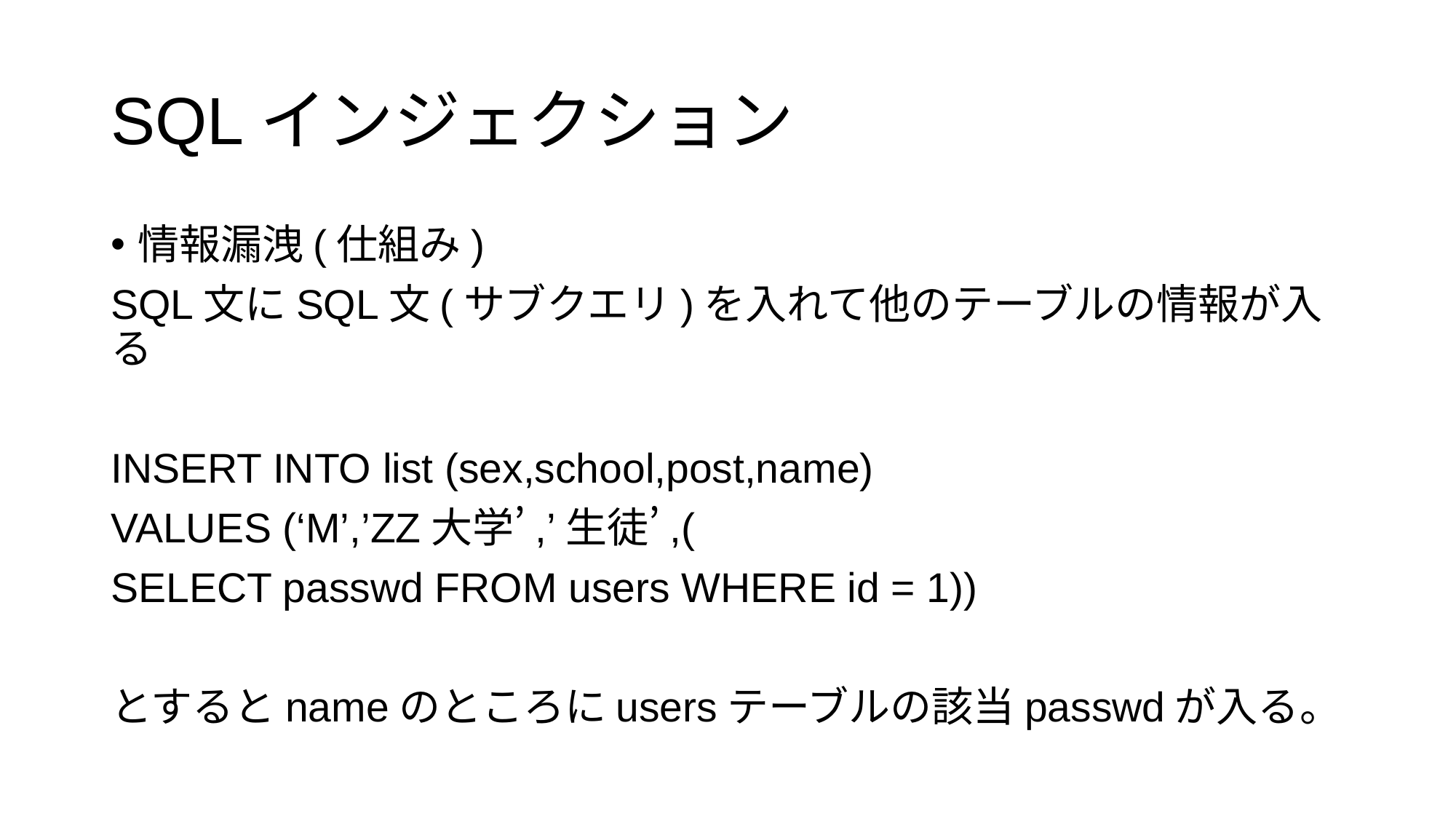

# SQLインジェクション
情報漏洩(仕組み)
SQL文にSQL文(サブクエリ)を入れて他のテーブルの情報が入る

INSERT INTO list (sex,school,post,name)
VALUES (‘M’,’ZZ大学’,’生徒’,(
SELECT passwd FROM users WHERE id = 1))

とするとnameのところにusersテーブルの該当passwdが入る。